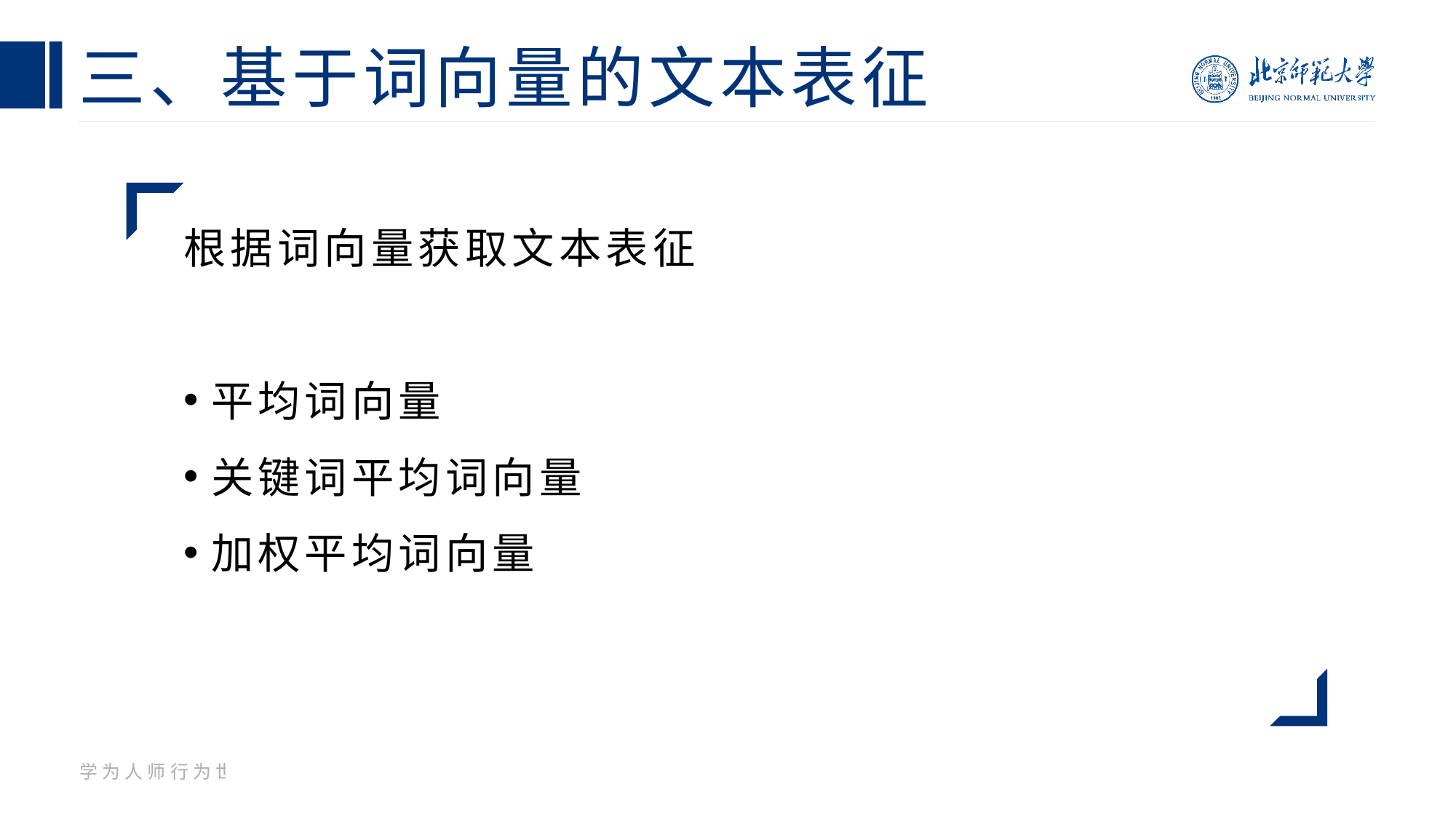

# 三、基于词向量的文本表征

根据词向量获取文本表征

平均词向量
关键词平均词向量
加权平均词向量